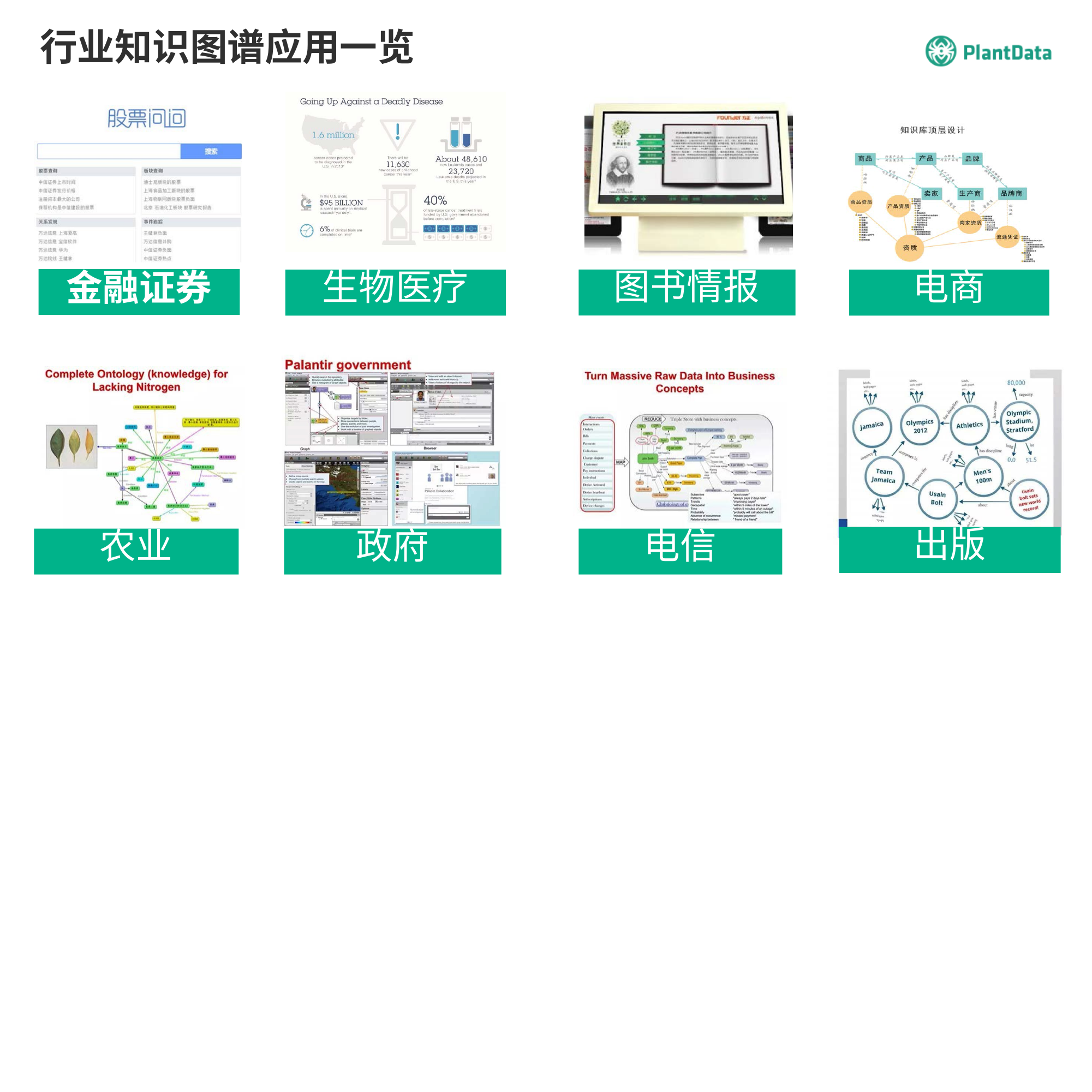

行业知识图谱应用一览

金融证券
图书情报
生物医疗
电商

出版
农业
政府
电信